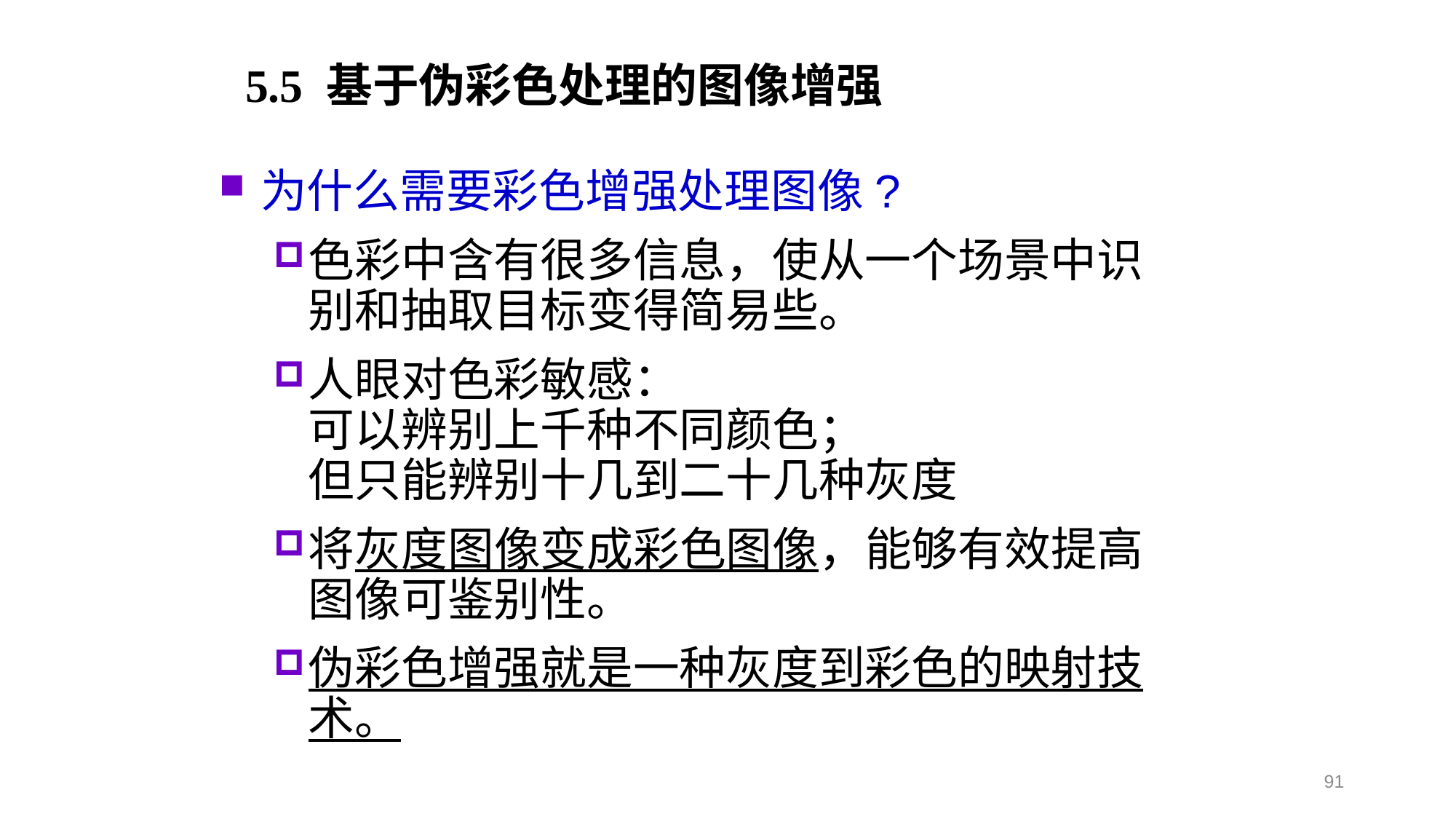

5.5 基于伪彩色处理的图像增强
为什么需要彩色增强处理图像?
色彩中含有很多信息，使从一个场景中识别和抽取目标变得简易些。
人眼对色彩敏感：
可以辨别上千种不同颜色；
但只能辨别十几到二十几种灰度
将灰度图像变成彩色图像，能够有效提高图像可鉴别性。
伪彩色增强就是一种灰度到彩色的映射技术。
91